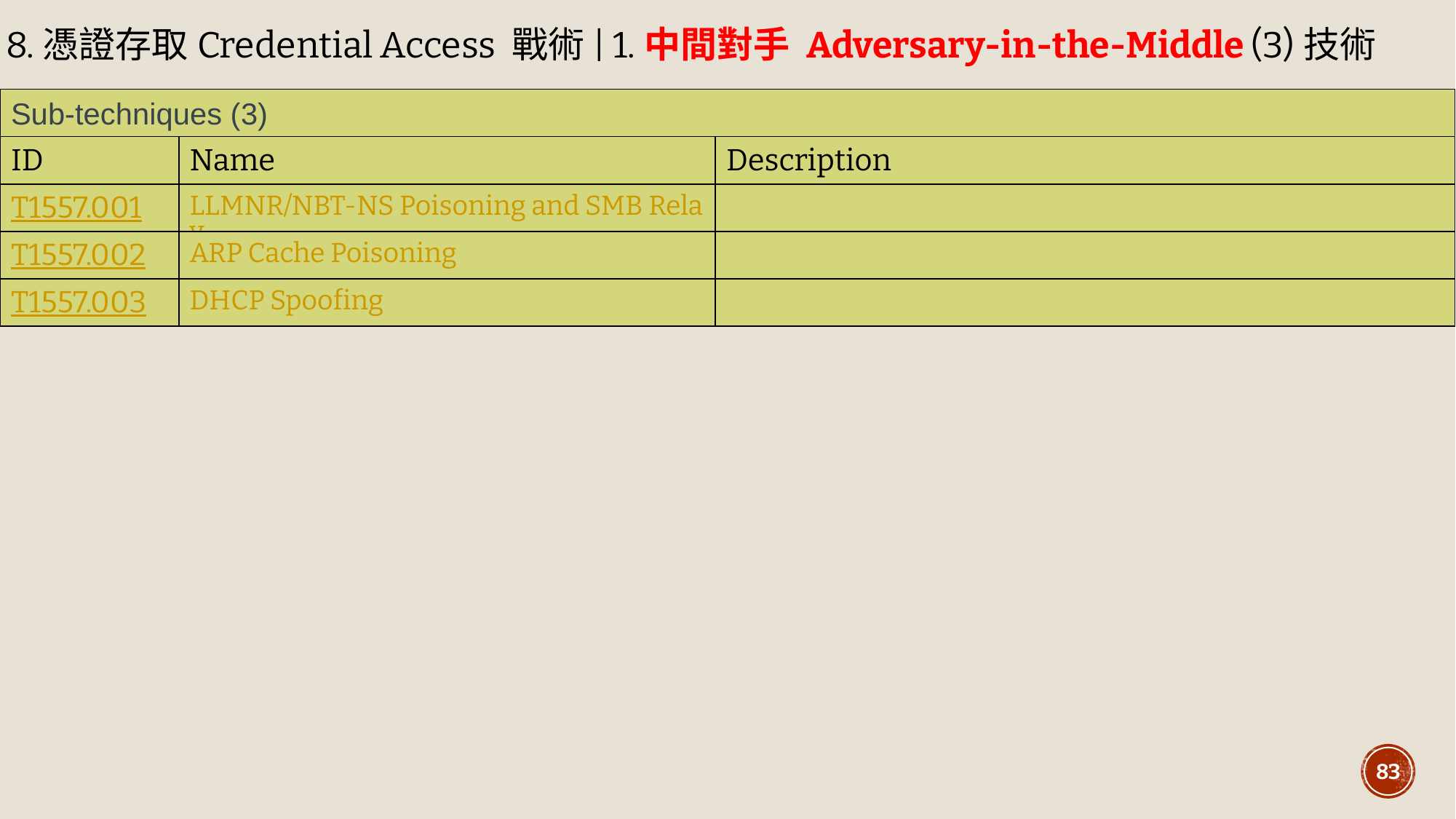

8.憑證存取Credential Access 戰術| 1.中間對手 Adversary-in-the-Middle (3)技術
| Sub-techniques (3) |  |  |
| --- | --- | --- |
| ID | Name | Description |
| T1557.001 | LLMNR/NBT-NS Poisoning and SMB Relay |  |
| T1557.002 | ARP Cache Poisoning |  |
| T1557.003 | DHCP Spoofing |  |

83